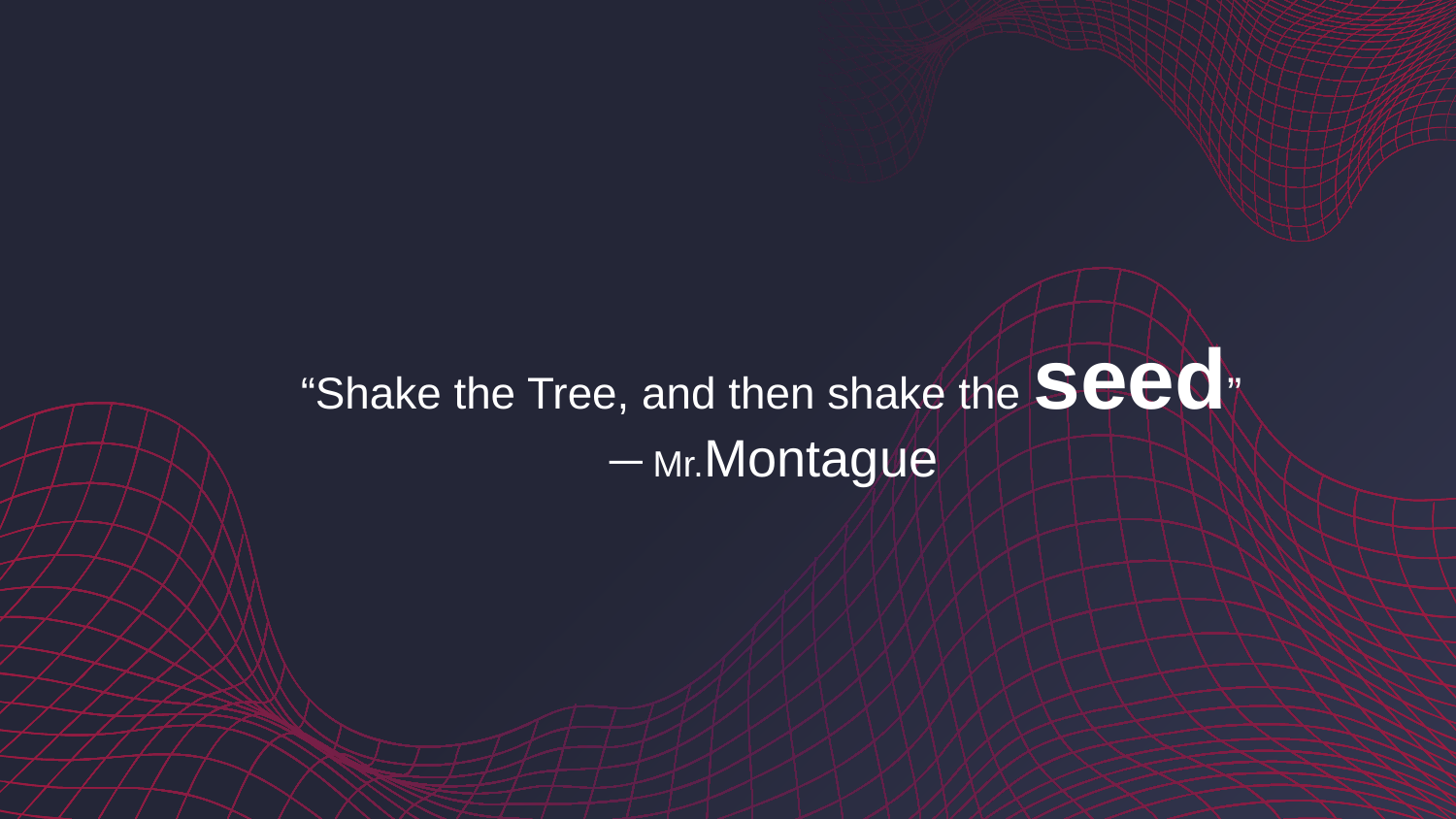

“Shake the Tree, and then shake the seed”
# 一Mr.Montague